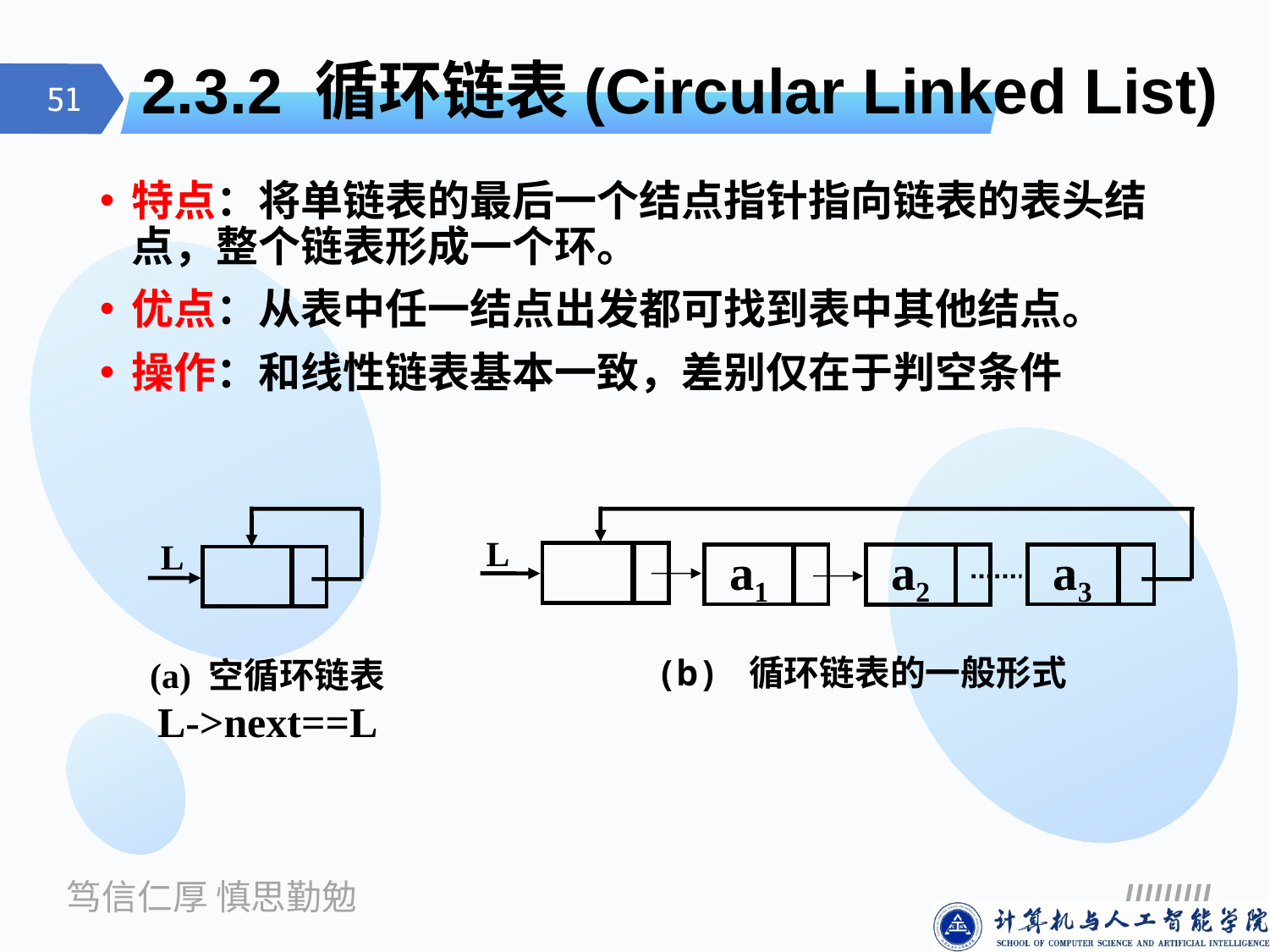

# 2.3.2 循环链表(Circular Linked List)
特点：将单链表的最后一个结点指针指向链表的表头结点，整个链表形成一个环。
优点：从表中任一结点出发都可找到表中其他结点。
操作：和线性链表基本一致，差别仅在于判空条件

L

(a) 空循环链表
L->next==L

L

a1

a3

a2

(b) 循环链表的一般形式